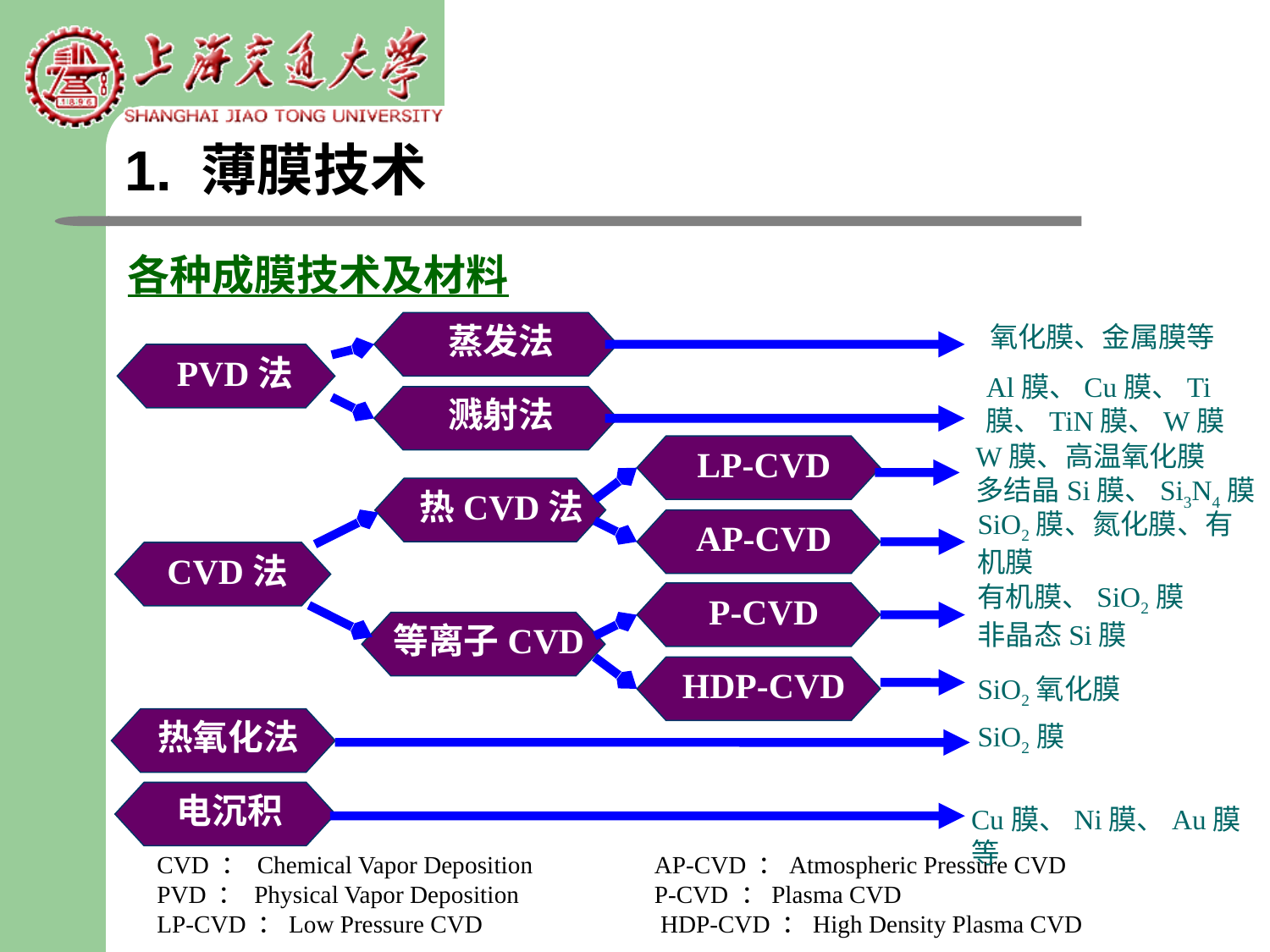

1. 薄膜技术
# 各种成膜技术及材料

蒸发法
氧化膜、金属膜等

PVD法

Al膜、Cu膜、Ti膜、TiN膜、W膜

溅射法

W膜、高温氧化膜
多结晶Si膜、Si3N4膜

LP-CVD

热CVD法
SiO2膜、氮化膜、有机膜

AP-CVD

CVD法
有机膜、SiO2膜
非晶态Si膜

P-CVD

等离子CVD

HDP-CVD
SiO2氧化膜

热氧化法
SiO2膜

电沉积
Cu膜、Ni膜、Au膜等

CVD ： Chemical Vapor Deposition                    AP-CVD ：Atmospheric Pressure CVD
PVD ： Physical Vapor Deposition                      P-CVD ：Plasma CVD
LP-CVD ：Low Pressure CVD                             HDP-CVD ：High Density Plasma CVD